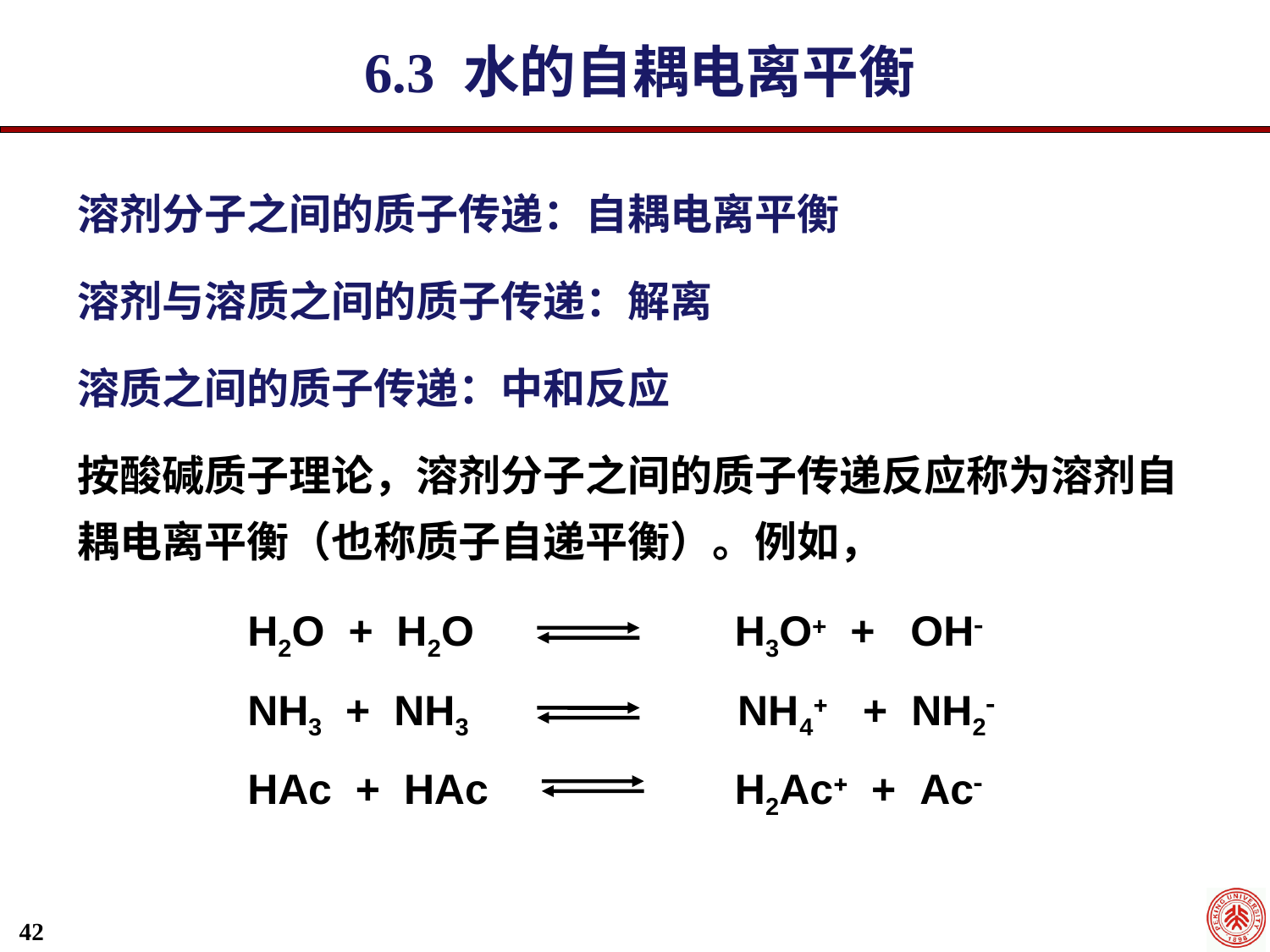

6.3 水的自耦电离平衡

溶剂分子之间的质子传递：自耦电离平衡
溶剂与溶质之间的质子传递：解离
溶质之间的质子传递：中和反应
按酸碱质子理论，溶剂分子之间的质子传递反应称为溶剂自耦电离平衡（也称质子自递平衡）。例如，
H2O  +  H2O    	         H3O+  +   OH−
NH3  +  NH3  	                    NH4+   +  NH2−
HAc  +  HAc  	         H2Ac+  +  Ac−

42